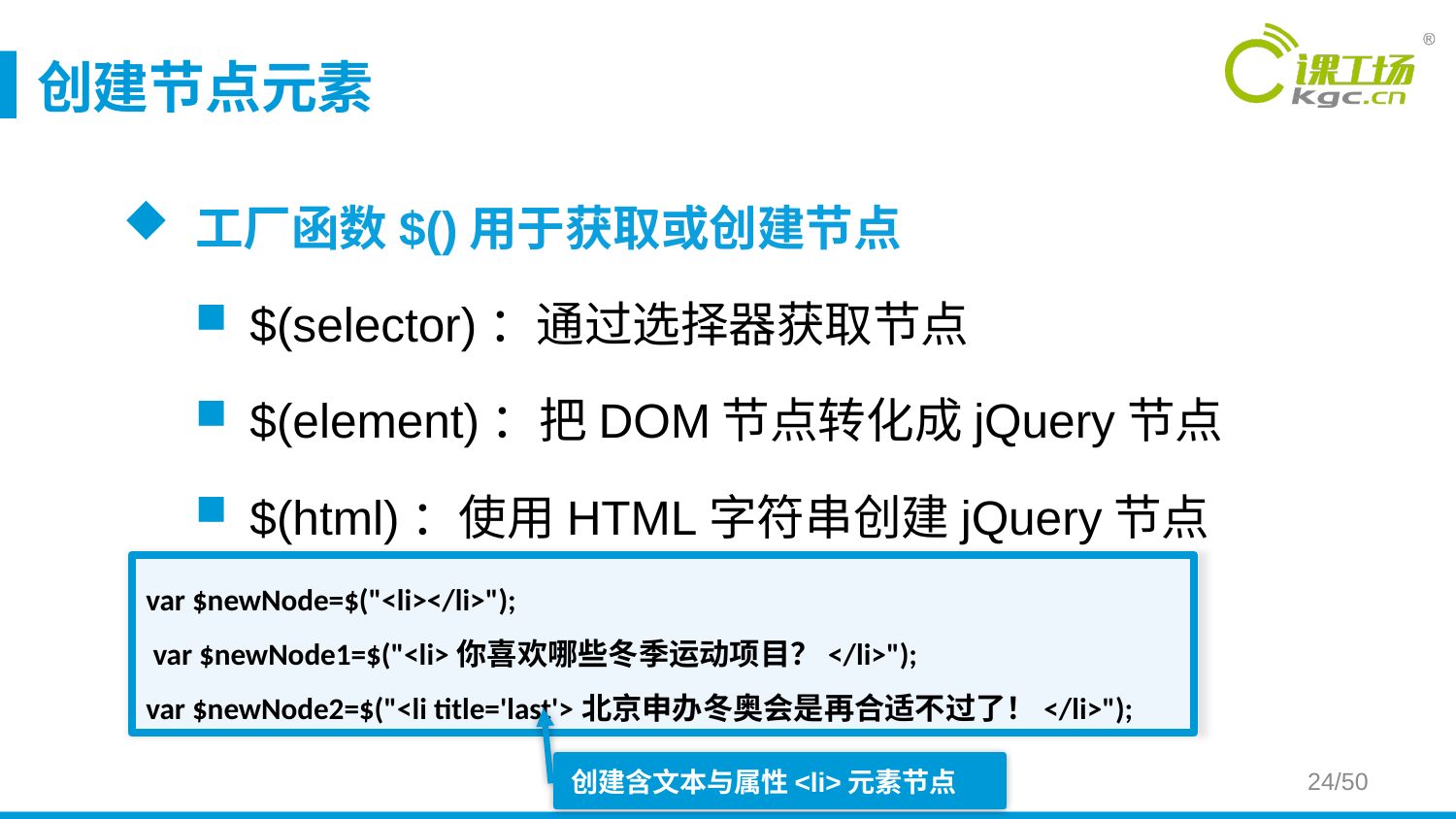

# 创建节点元素
工厂函数$()用于获取或创建节点
$(selector)：通过选择器获取节点
$(element)：把DOM节点转化成jQuery节点
$(html)：使用HTML字符串创建jQuery节点
var $newNode=$("<li></li>");
 var $newNode1=$("<li>你喜欢哪些冬季运动项目？</li>");
var $newNode2=$("<li title='last'>北京申办冬奥会是再合适不过了！</li>");
创建含文本与属性<li>元素节点
24/50